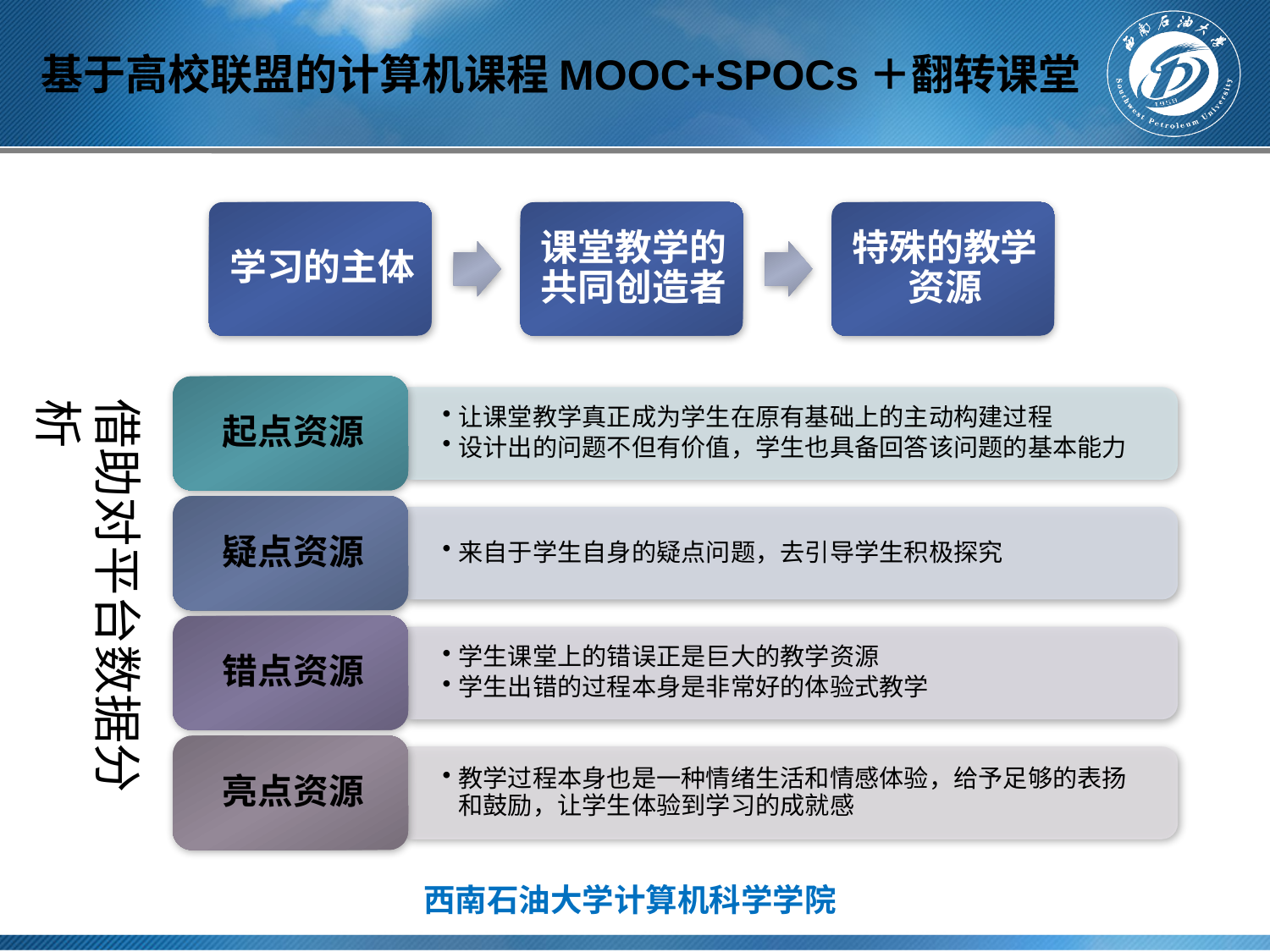

# 基于高校联盟的计算机课程MOOC+SPOCs＋翻转课堂
学习的主体

课堂教学的共同创造者

特殊的教学资源
让课堂教学真正成为学生在原有基础上的主动构建过程
设计出的问题不但有价值，学生也具备回答该问题的基本能力
起点资源
来自于学生自身的疑点问题，去引导学生积极探究
疑点资源
学生课堂上的错误正是巨大的教学资源
学生出错的过程本身是非常好的体验式教学
错点资源
教学过程本身也是一种情绪生活和情感体验，给予足够的表扬和鼓励，让学生体验到学习的成就感
亮点资源
借助对平台数据分析